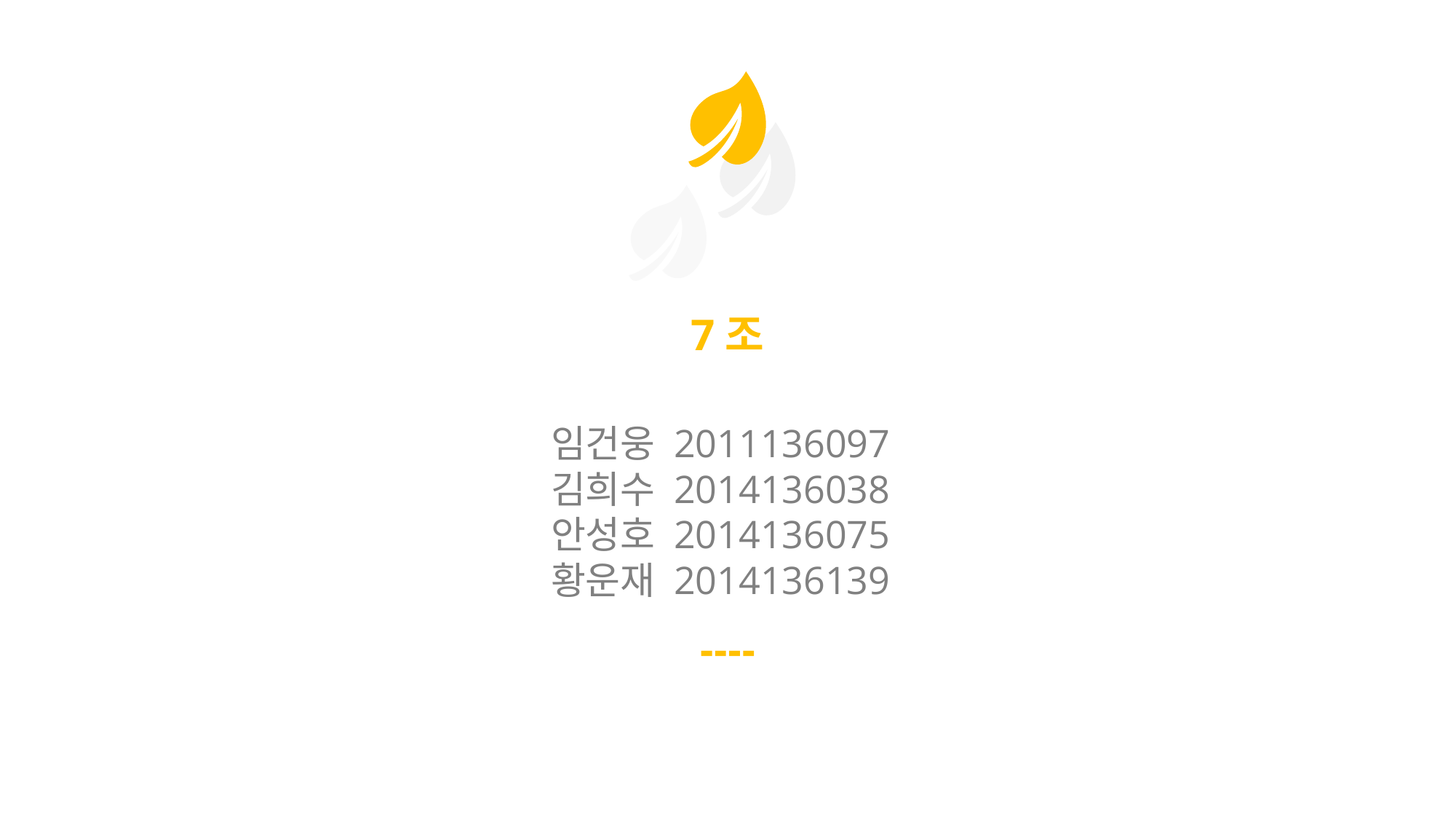

7조
임건웅 2011136097
김희수 2014136038
안성호 2014136075
황운재 2014136139